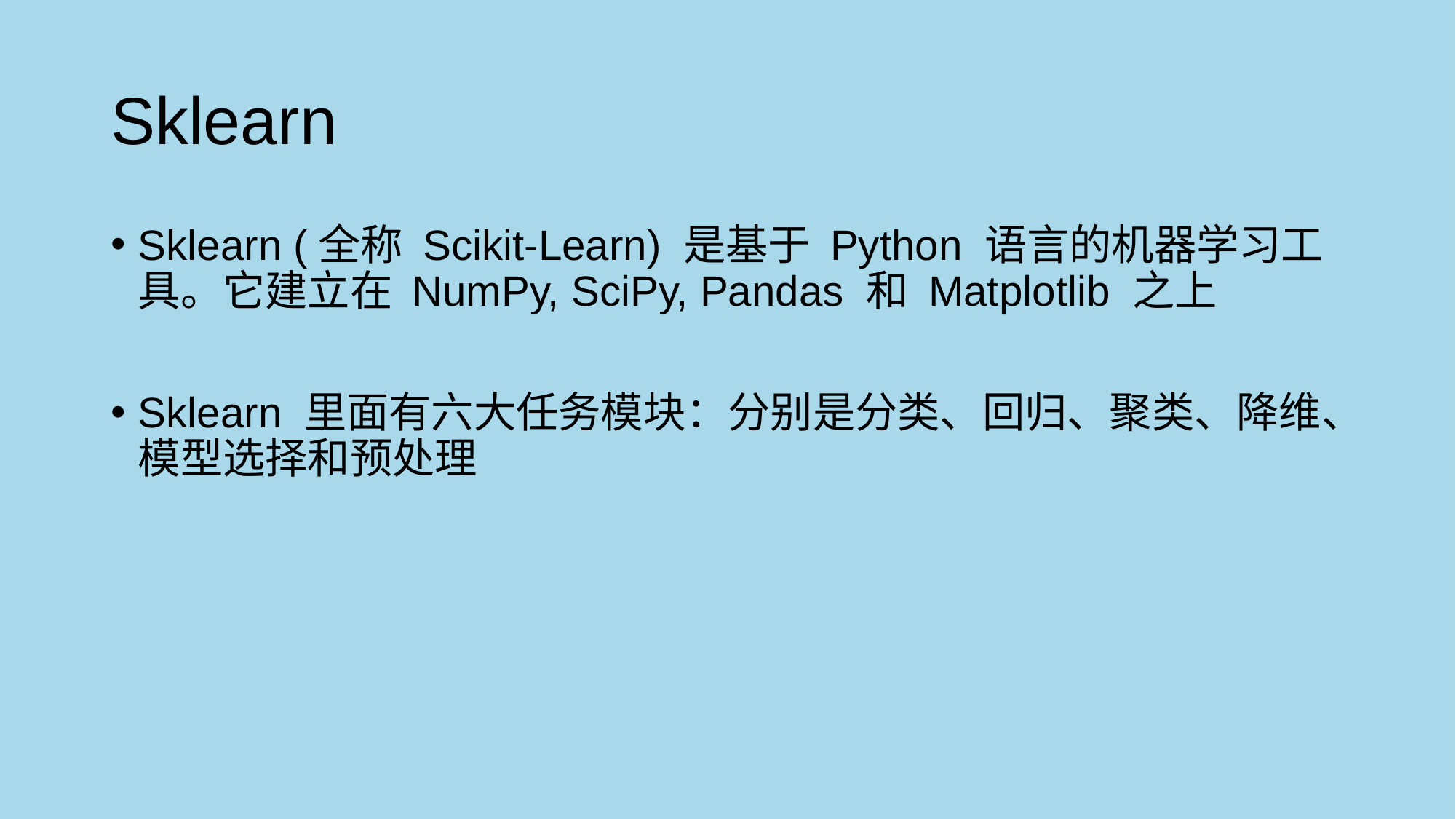

# Sklearn
Sklearn (全称 Scikit-Learn) 是基于 Python 语言的机器学习工具。它建立在 NumPy, SciPy, Pandas 和 Matplotlib 之上

Sklearn 里面有六大任务模块：分别是分类、回归、聚类、降维、模型选择和预处理